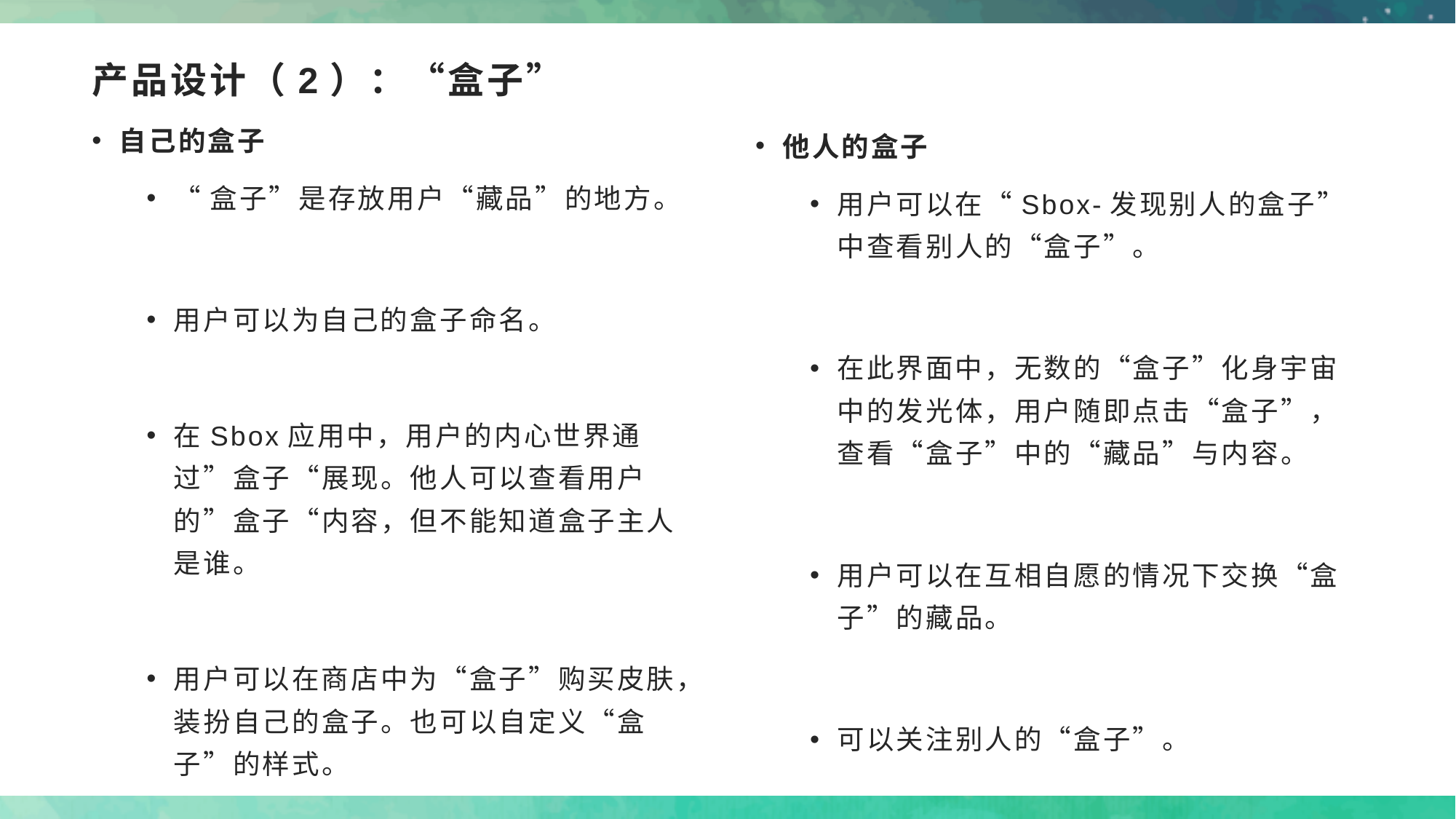

# 产品设计（2）：“盒子”
自己的盒子
“盒子”是存放用户“藏品”的地方。

用户可以为自己的盒子命名。

在Sbox应用中，用户的内心世界通过”盒子“展现。他人可以查看用户的”盒子“内容，但不能知道盒子主人是谁。

用户可以在商店中为“盒子”购买皮肤，装扮自己的盒子。也可以自定义“盒子”的样式。
他人的盒子
用户可以在“Sbox-发现别人的盒子”中查看别人的“盒子”。

在此界面中，无数的“盒子”化身宇宙中的发光体，用户随即点击“盒子”，查看“盒子”中的“藏品”与内容。

用户可以在互相自愿的情况下交换“盒子”的藏品。

可以关注别人的“盒子”。